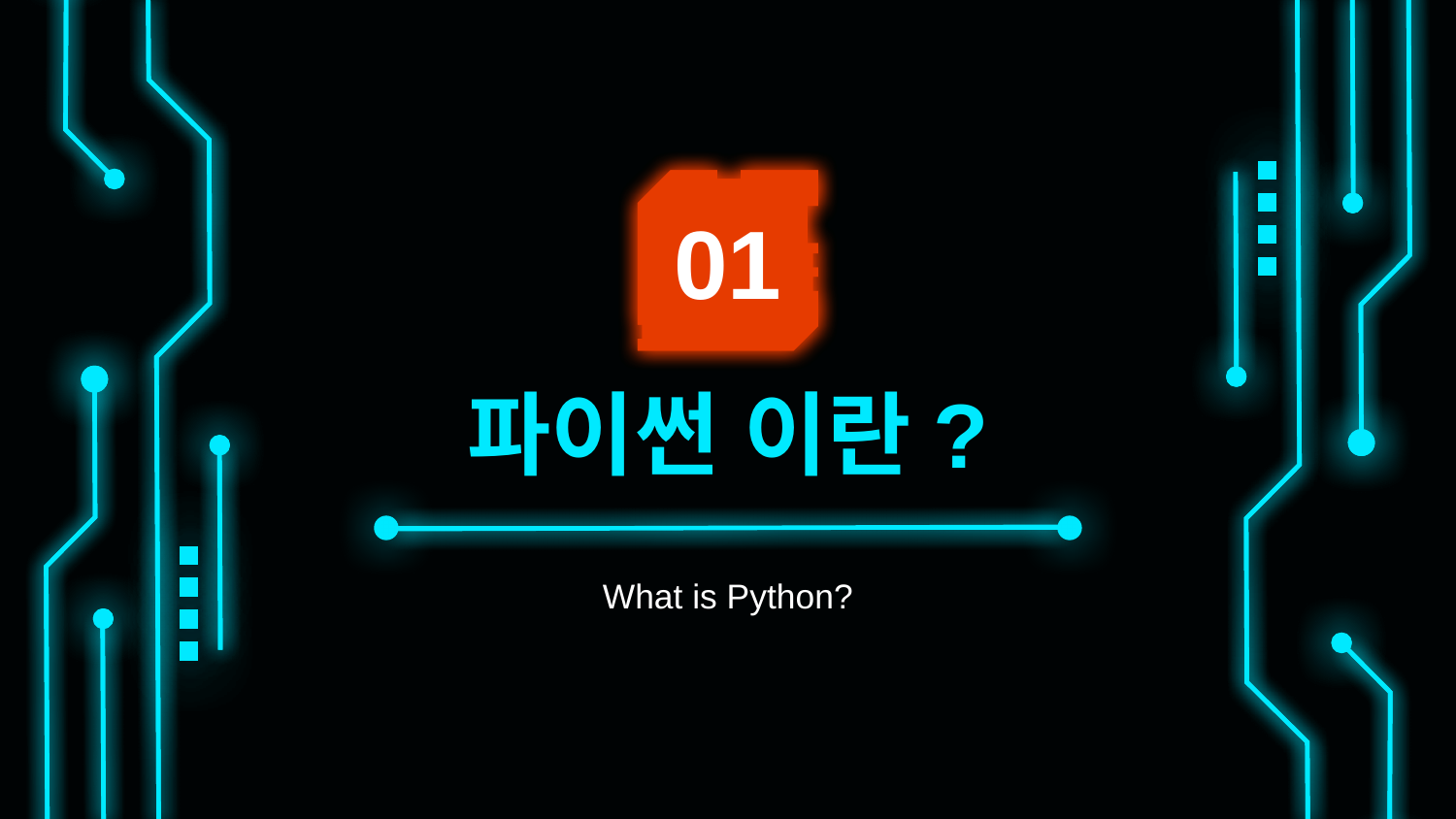

01
# 파이썬 이란?

What is Python?